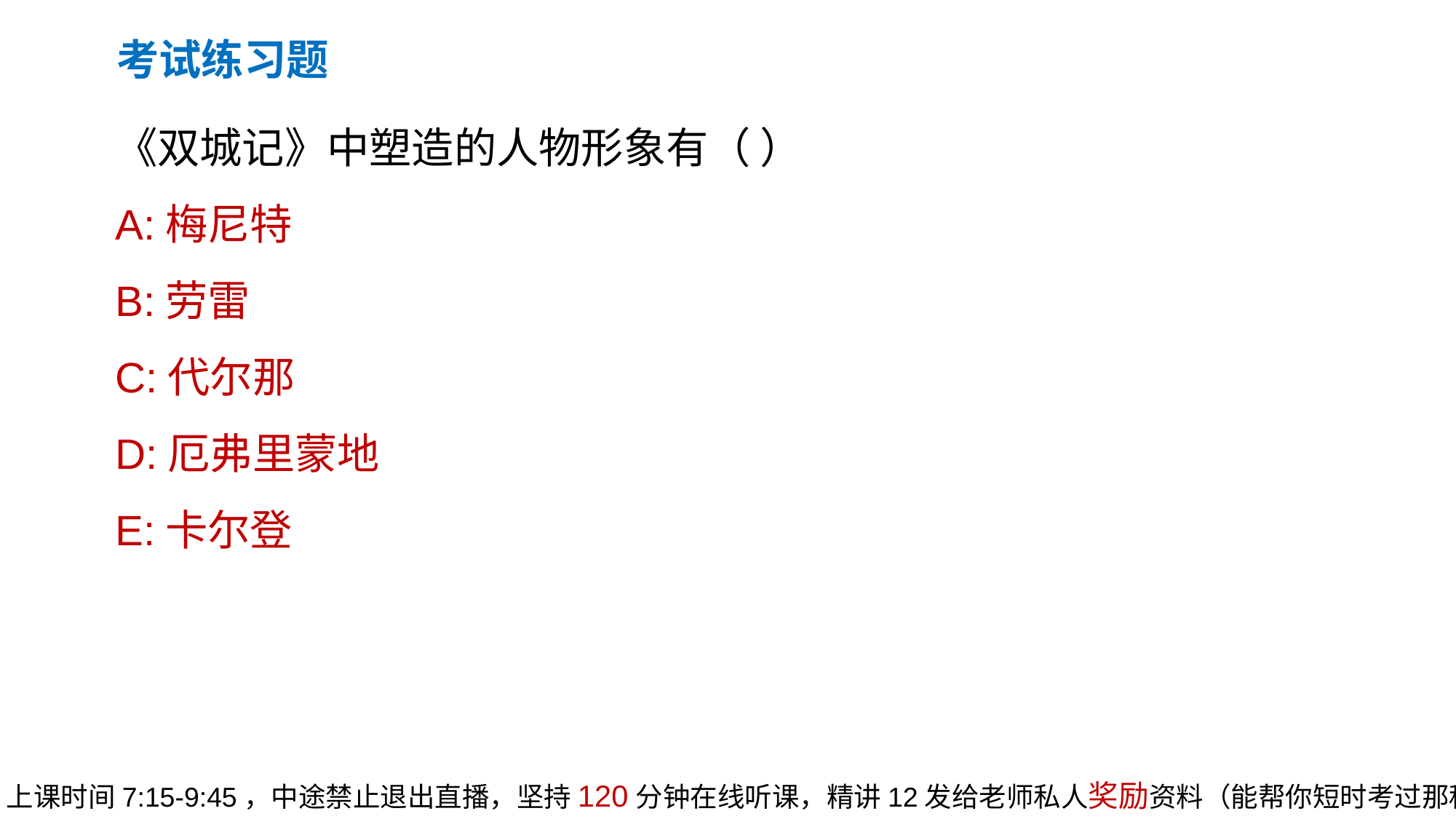

考试练习题
《双城记》中塑造的人物形象有（ ）
A:梅尼特
B:劳雷
C:代尔那
D:厄弗里蒙地
E:卡尔登